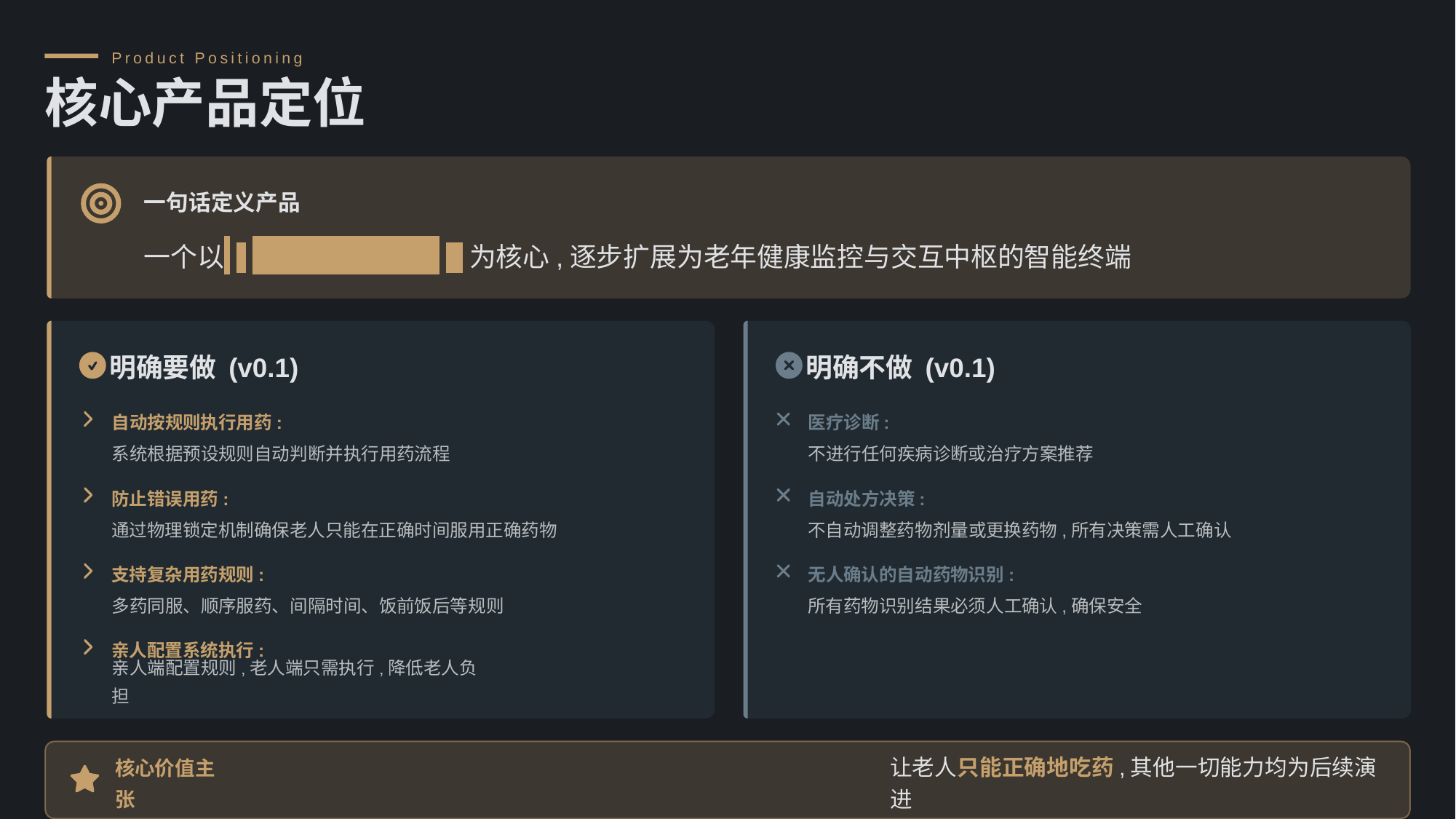

Product Positioning

核心产品定位

一句话定义产品
一个以 "安全、正确用药" 为核心,逐步扩展为老年健康监控与交互中枢的智能终端

明确要做 (v0.1)
明确不做 (v0.1)

自动按规则执行用药:
医疗诊断:

系统根据预设规则自动判断并执行用药流程
不进行任何疾病诊断或治疗方案推荐
防止错误用药:
自动处方决策:

通过物理锁定机制确保老人只能在正确时间服用正确药物
不自动调整药物剂量或更换药物,所有决策需人工确认
支持复杂用药规则:
无人确认的自动药物识别:

多药同服、顺序服药、间隔时间、饭前饭后等规则
所有药物识别结果必须人工确认,确保安全
亲人配置系统执行:

亲人端配置规则,老人端只需执行,降低老人负担

核心价值主张
让老人只能正确地吃药,其他一切能力均为后续演进